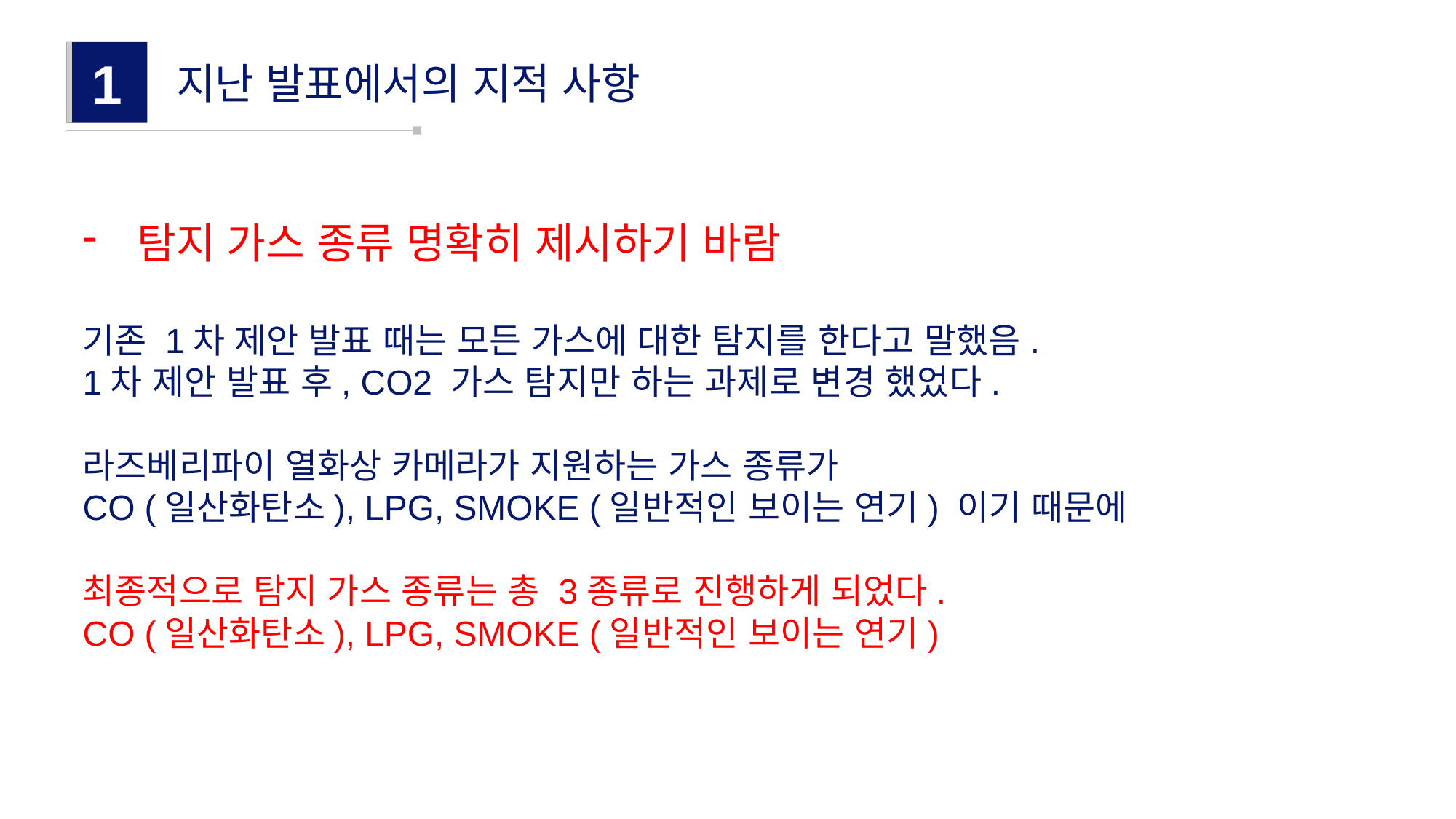

1

지난 발표에서의 지적 사항

탐지 가스 종류 명확히 제시하기 바람

기존 1차 제안 발표 때는 모든 가스에 대한 탐지를 한다고 말했음.
1차 제안 발표 후, CO2 가스 탐지만 하는 과제로 변경 했었다.

라즈베리파이 열화상 카메라가 지원하는 가스 종류가
CO (일산화탄소), LPG, SMOKE (일반적인 보이는 연기) 이기 때문에

최종적으로 탐지 가스 종류는 총 3종류로 진행하게 되었다.
CO (일산화탄소), LPG, SMOKE (일반적인 보이는 연기)